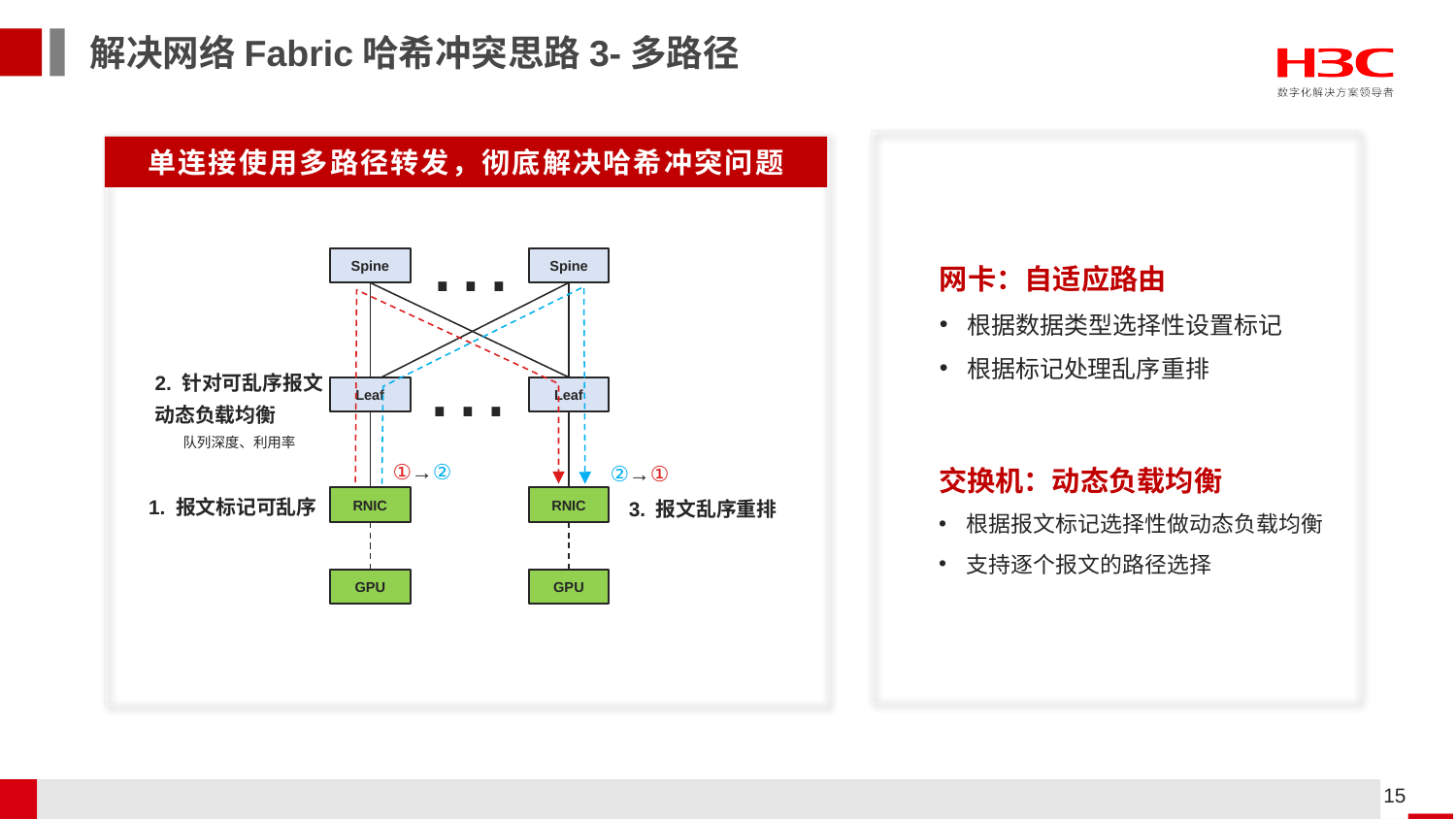

解决网络Fabric哈希冲突思路3-多路径

单连接使用多路径转发，彻底解决哈希冲突问题
…
Spine
Spine

…

2. 针对可乱序报文动态负载均衡
Leaf
Leaf
队列深度、利用率
①→②
②→①
1. 报文标记可乱序
3. 报文乱序重排
RNIC
RNIC
GPU
GPU
网卡：自适应路由
根据数据类型选择性设置标记
根据标记处理乱序重排
交换机：动态负载均衡
根据报文标记选择性做动态负载均衡
支持逐个报文的路径选择